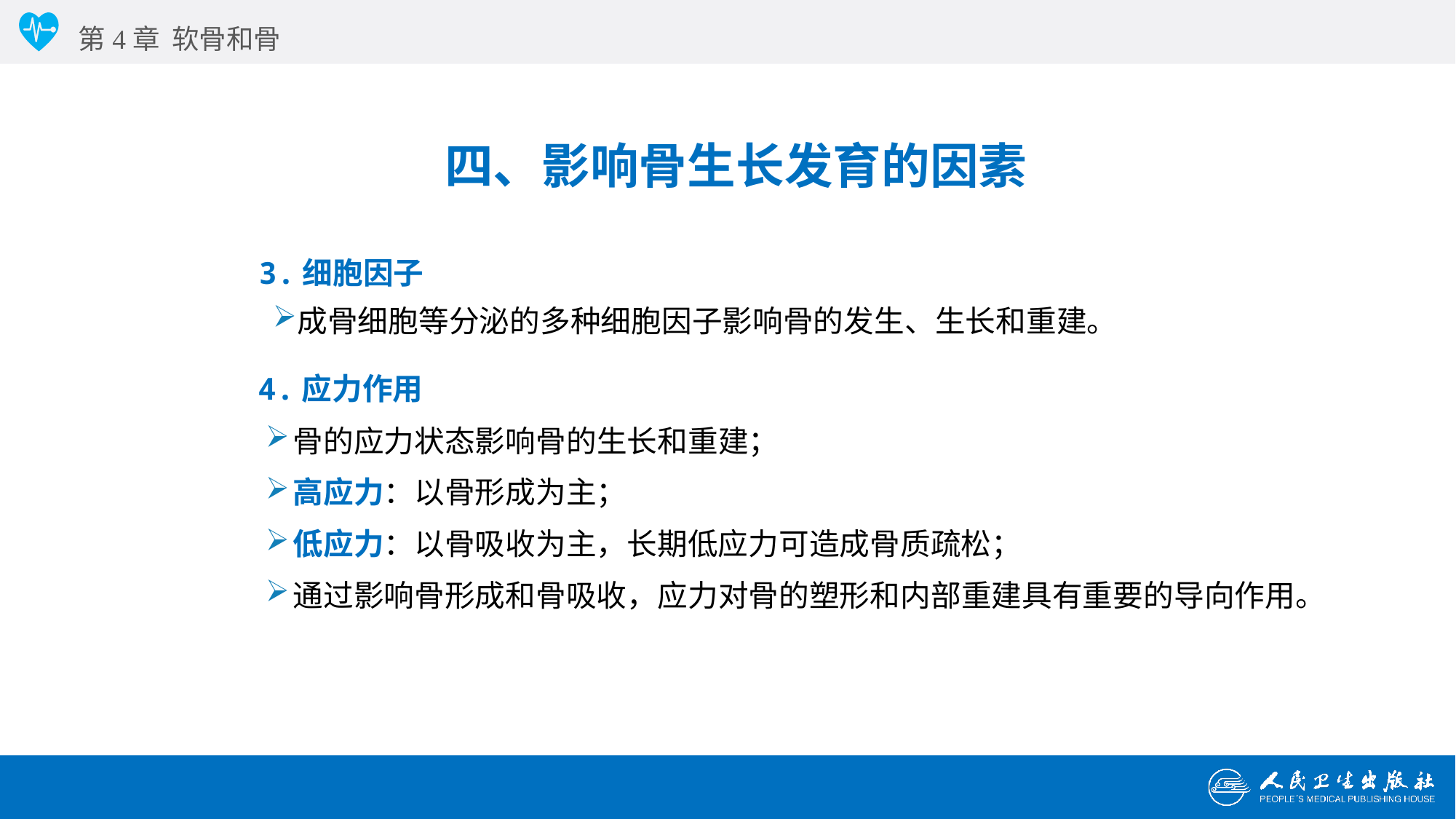

第4章  软骨和骨
四、影响骨生长发育的因素
3.细胞因子
成骨细胞等分泌的多种细胞因子影响骨的发生、生长和重建。
4.应力作用
骨的应力状态影响骨的生长和重建；
高应力：以骨形成为主；
低应力：以骨吸收为主，长期低应力可造成骨质疏松；
通过影响骨形成和骨吸收，应力对骨的塑形和内部重建具有重要的导向作用。